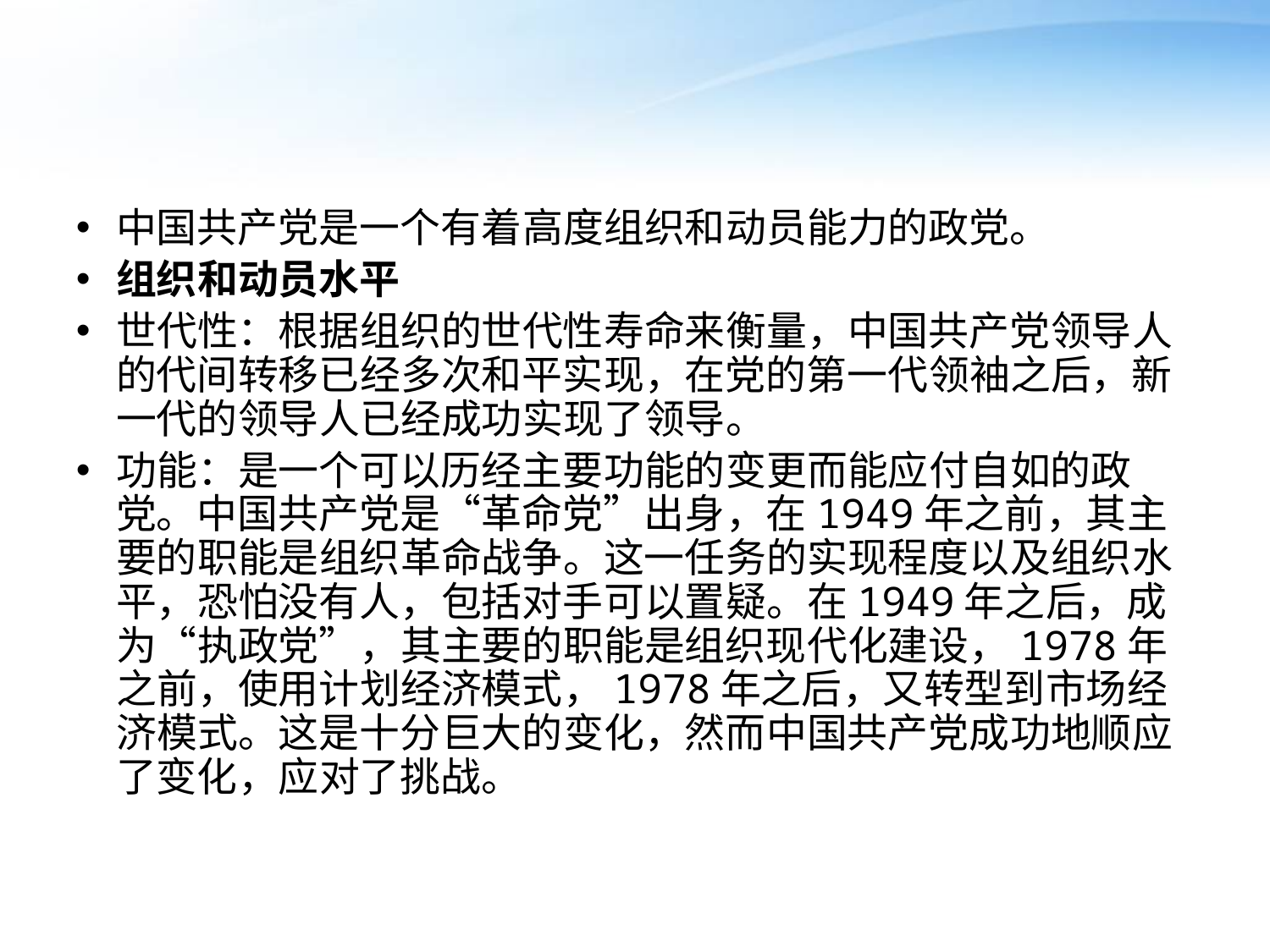

#
中国共产党是一个有着高度组织和动员能力的政党。
组织和动员水平
世代性：根据组织的世代性寿命来衡量，中国共产党领导人的代间转移已经多次和平实现，在党的第一代领袖之后，新一代的领导人已经成功实现了领导。
功能：是一个可以历经主要功能的变更而能应付自如的政党。中国共产党是“革命党”出身，在1949年之前，其主要的职能是组织革命战争。这一任务的实现程度以及组织水平，恐怕没有人，包括对手可以置疑。在1949年之后，成为“执政党”，其主要的职能是组织现代化建设，1978年之前，使用计划经济模式，1978年之后，又转型到市场经济模式。这是十分巨大的变化，然而中国共产党成功地顺应了变化，应对了挑战。